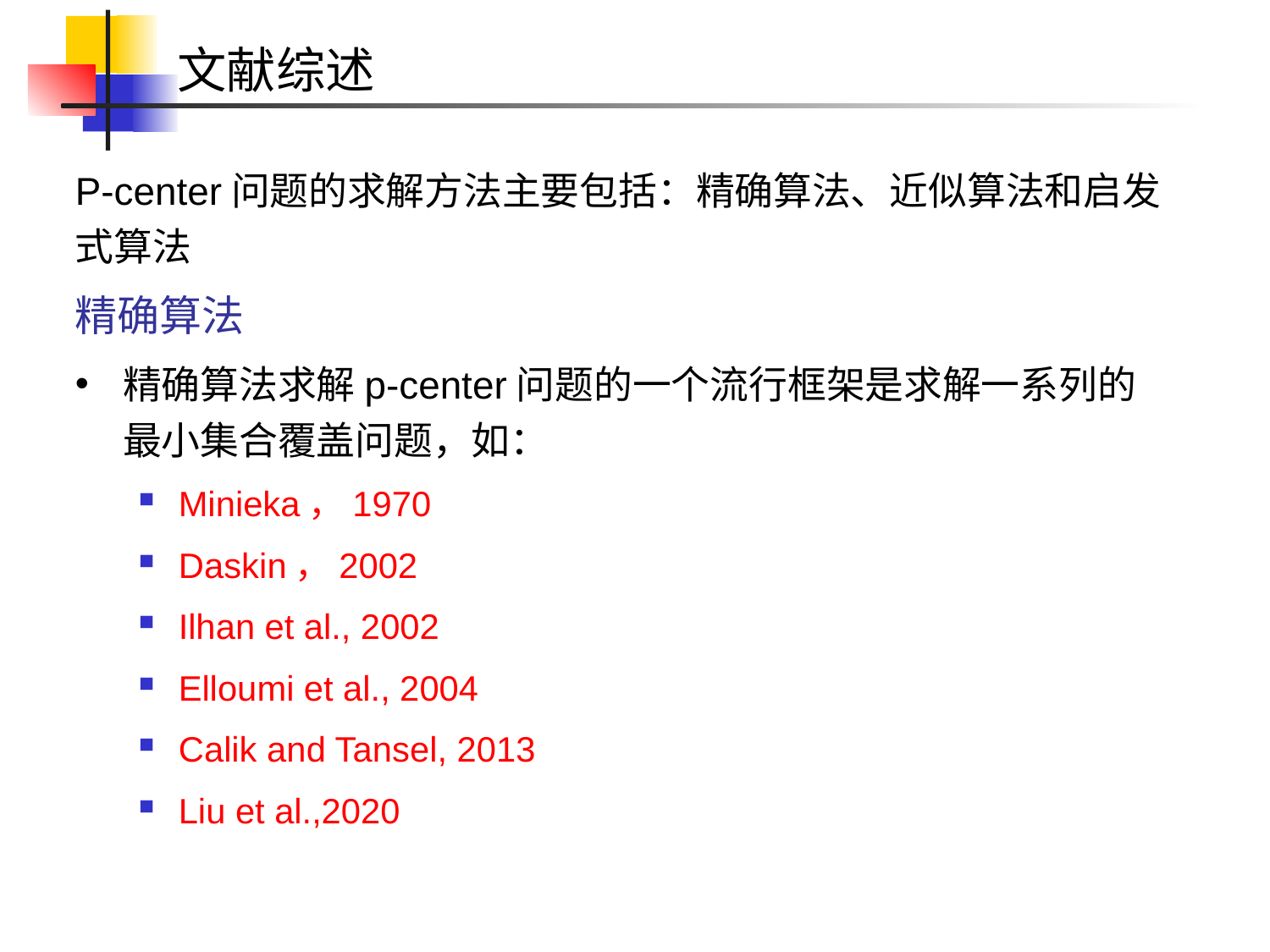

# 文献综述
P-center问题的求解方法主要包括：精确算法、近似算法和启发式算法
精确算法
精确算法求解p-center问题的一个流行框架是求解一系列的最小集合覆盖问题，如：
Minieka，1970
Daskin，2002
Ilhan et al., 2002
Elloumi et al., 2004
Calik and Tansel, 2013
Liu et al.,2020